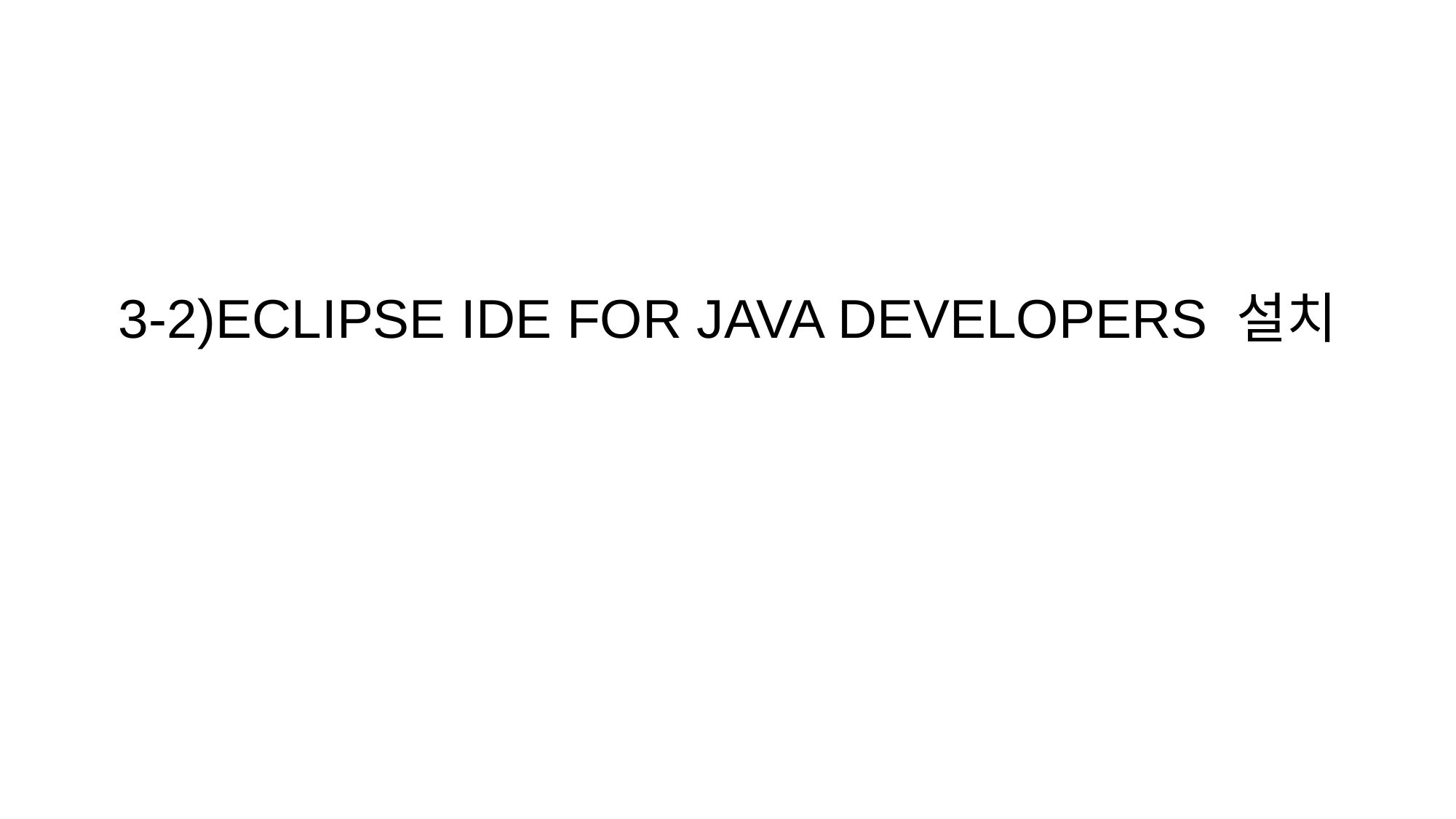

# 3-2)ECLIPSE IDE FOR JAVA DEVELOPERS 설치